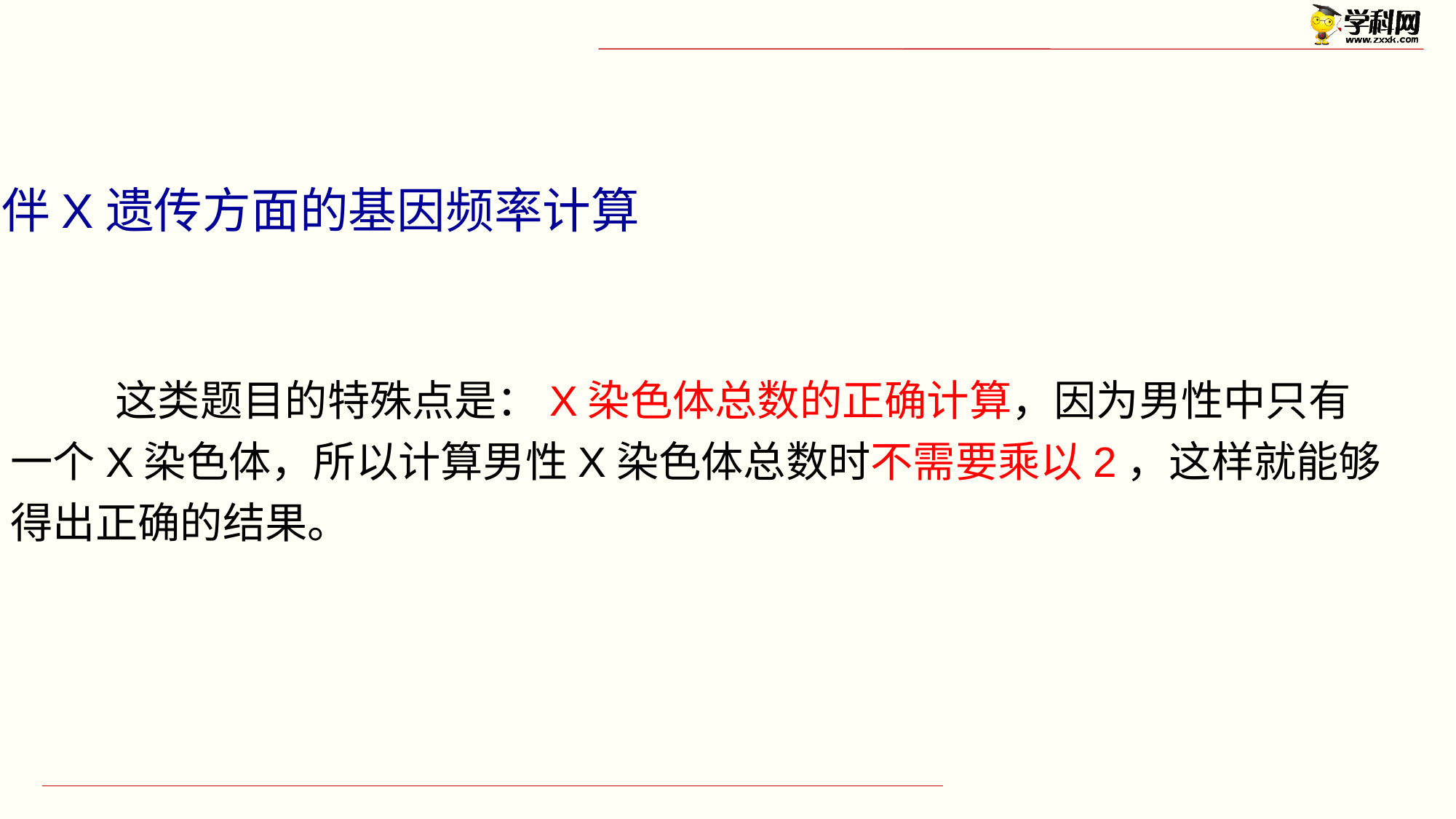

伴X遗传方面的基因频率计算
        这类题目的特殊点是：X染色体总数的正确计算，因为男性中只有一个X染色体，所以计算男性X染色体总数时不需要乘以2，这样就能够得出正确的结果。